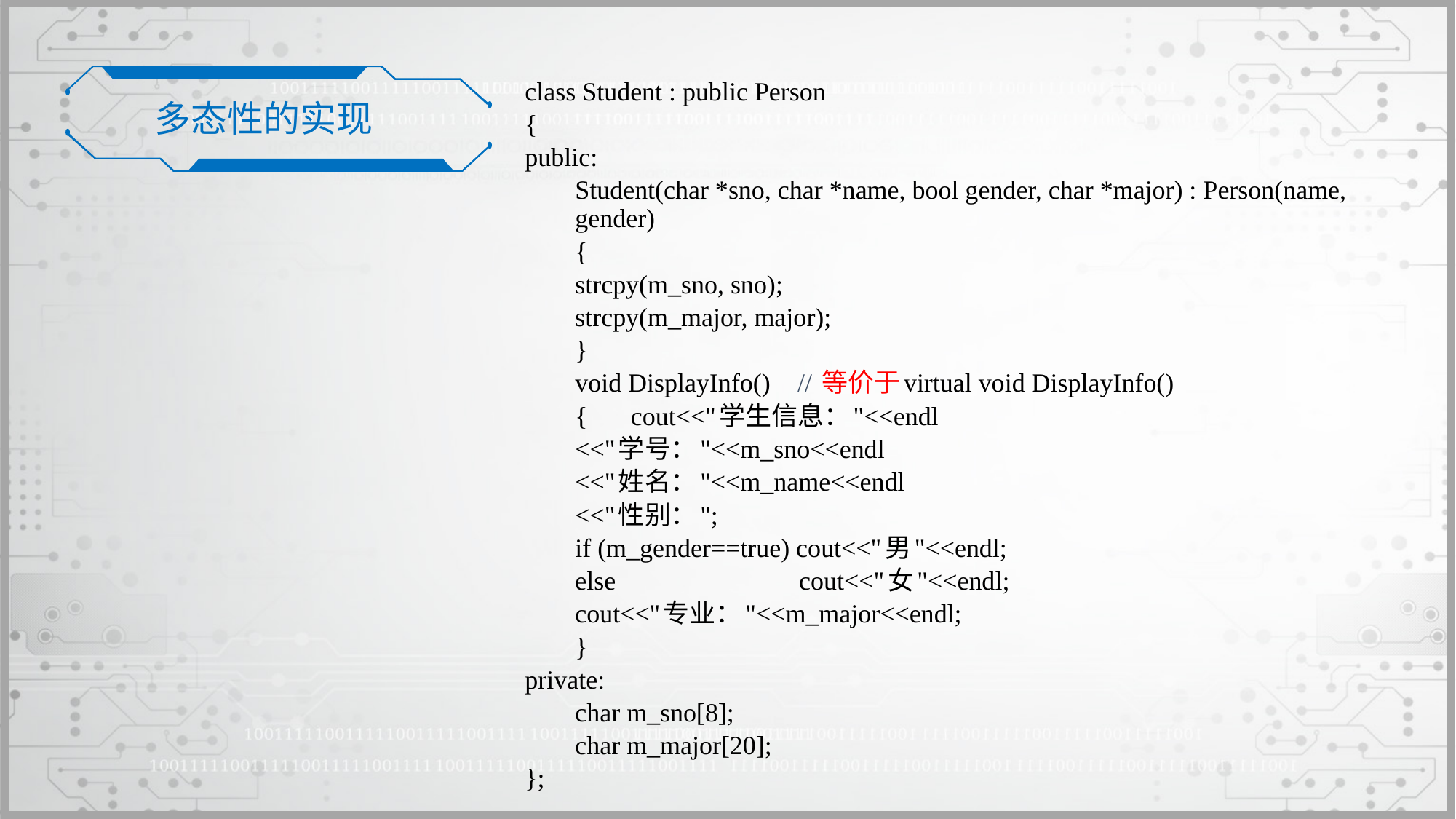

多态性的实现
class Student : public Person
{
public:
	Student(char *sno, char *name, bool gender, char *major) : Person(name, gender)
	{
		strcpy(m_sno, sno);
		strcpy(m_major, major);
	}
	void DisplayInfo()		// 等价于virtual void DisplayInfo()
	{	cout<<"学生信息："<<endl
			<<"学号："<<m_sno<<endl
			<<"姓名："<<m_name<<endl
			<<"性别：";
		if (m_gender==true) cout<<"男"<<endl;
		else                            cout<<"女"<<endl;
		cout<<"专业："<<m_major<<endl;
	}
private:
	char m_sno[8];
	char m_major[20];
};